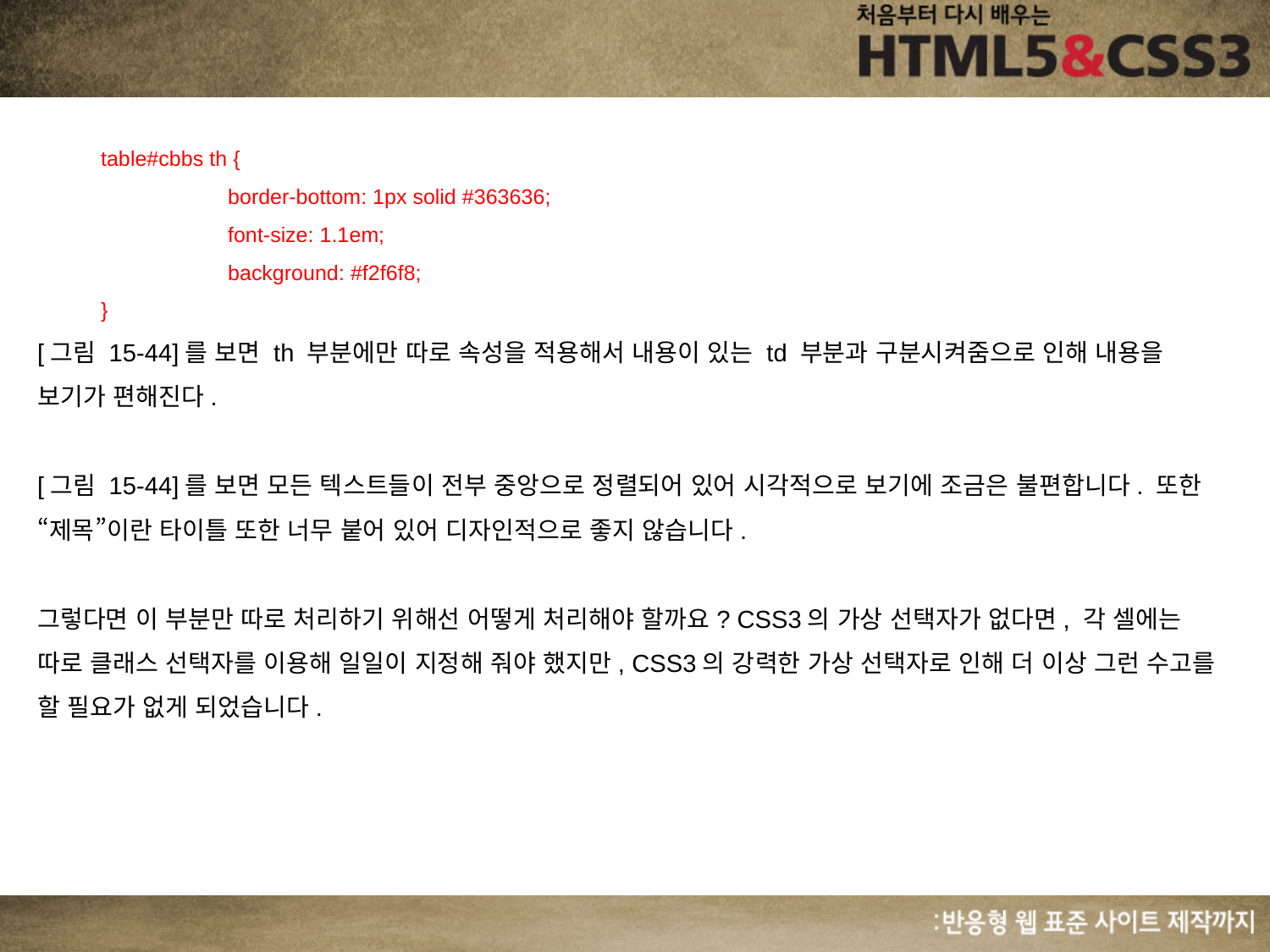

table#cbbs th {
	border-bottom: 1px solid #363636;
	font-size: 1.1em;
	background: #f2f6f8;
}
[그림 15-44]를 보면 th 부분에만 따로 속성을 적용해서 내용이 있는 td 부분과 구분시켜줌으로 인해 내용을 보기가 편해진다.

[그림 15-44]를 보면 모든 텍스트들이 전부 중앙으로 정렬되어 있어 시각적으로 보기에 조금은 불편합니다. 또한 “제목”이란 타이틀 또한 너무 붙어 있어 디자인적으로 좋지 않습니다.

그렇다면 이 부분만 따로 처리하기 위해선 어떻게 처리해야 할까요? CSS3의 가상 선택자가 없다면, 각 셀에는 따로 클래스 선택자를 이용해 일일이 지정해 줘야 했지만, CSS3의 강력한 가상 선택자로 인해 더 이상 그런 수고를 할 필요가 없게 되었습니다.